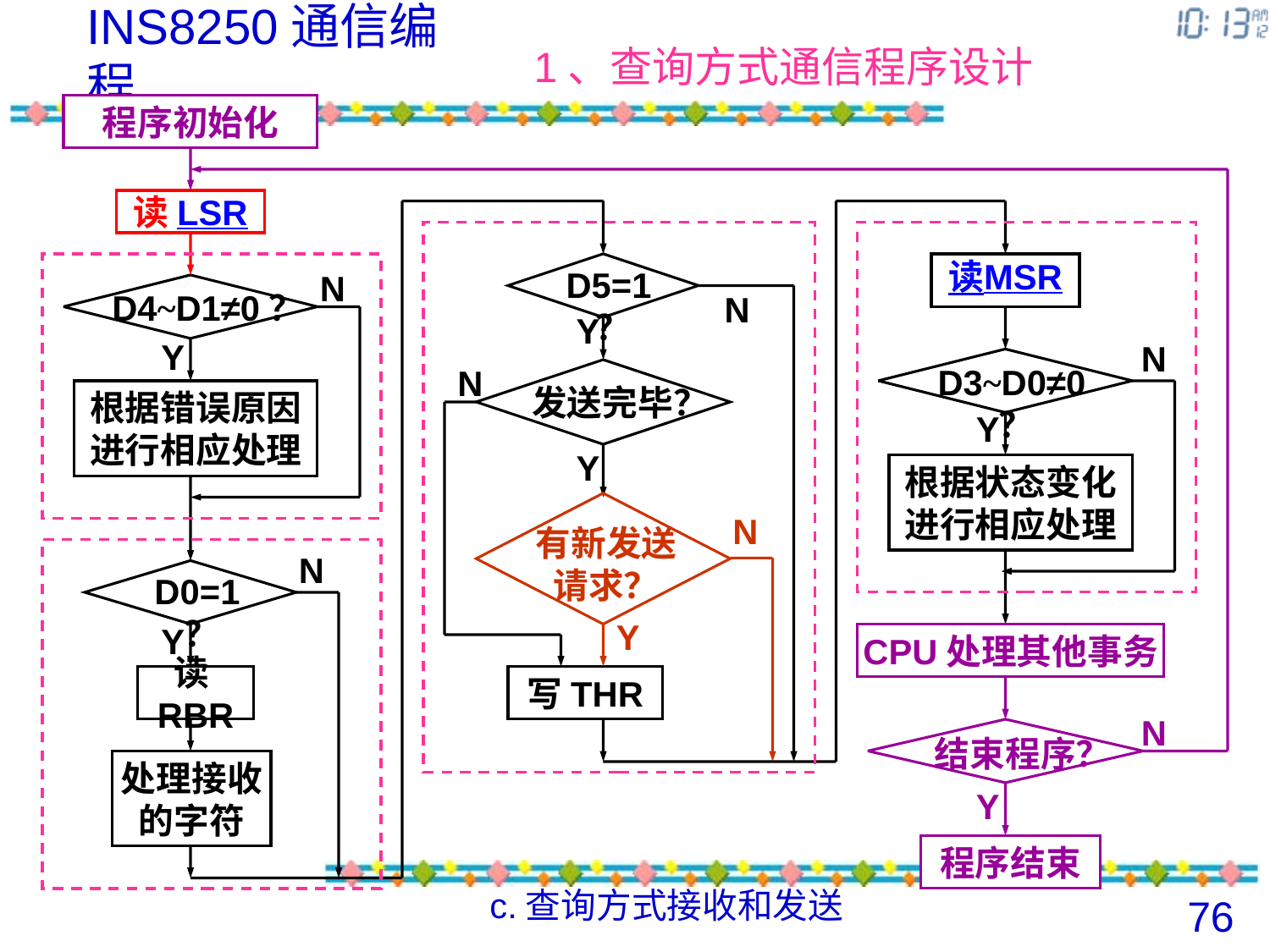

INS8250通信编程
1、查询方式通信程序设计
程序初始化

读LSR

读MSR
D5=1？
N

D4~D1≠0？

N

Y

Y
N

D3~D0≠0？
N

根据错误原因进行相应处理
发送完毕？

Y

Y

根据状态变化进行相应处理

N
有新发送请求？

N

D0=1？

Y
Y

CPU处理其他事务

读RBR
写THR

N

结束程序？
处理接收的字符

Y

程序结束

c.查询方式接收和发送